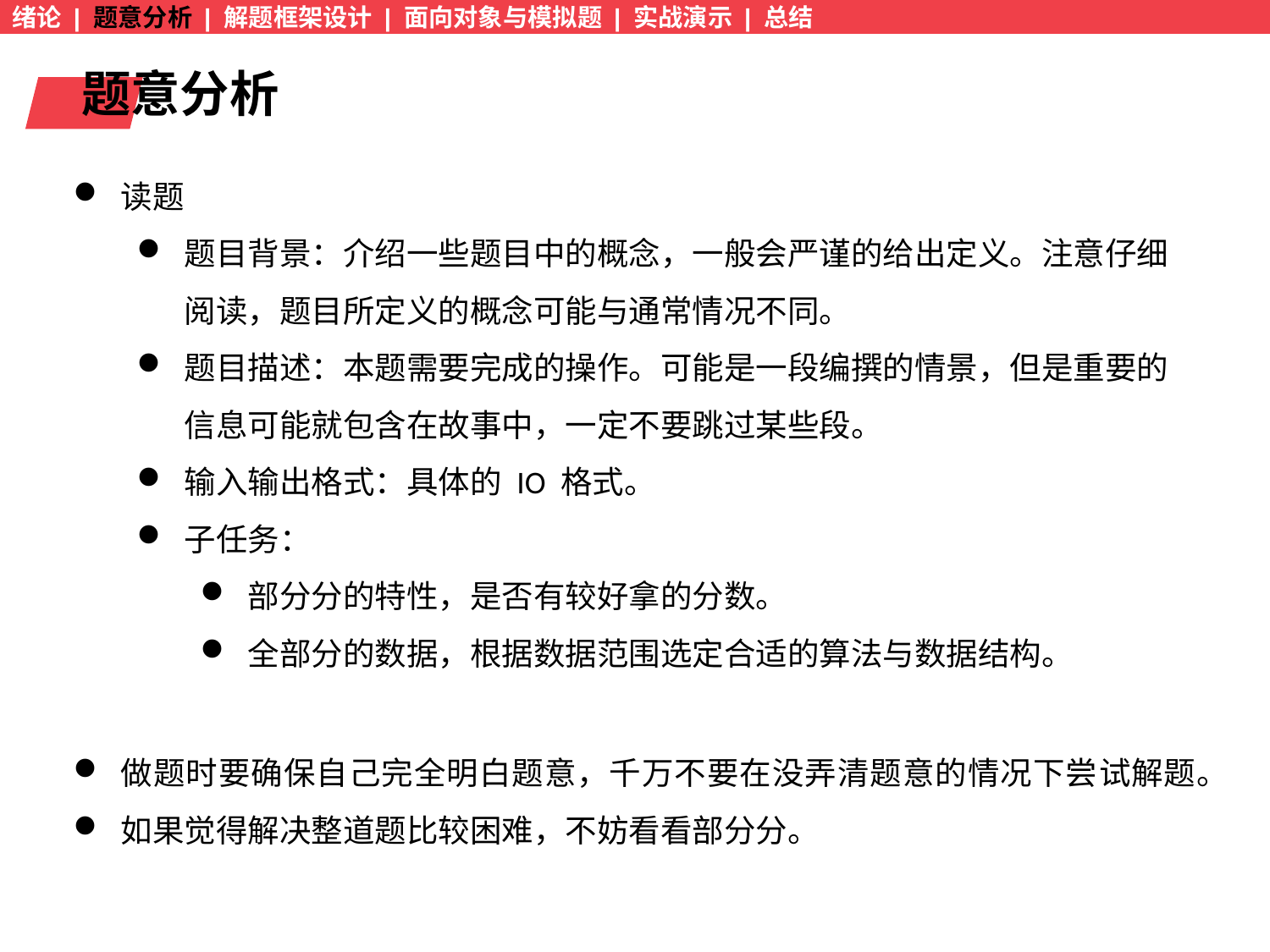

绪论 | 题意分析 | 解题框架设计 | 面向对象与模拟题 | 实战演示 | 总结
题意分析

读题
题目背景：介绍一些题目中的概念，一般会严谨的给出定义。注意仔细阅读，题目所定义的概念可能与通常情况不同。
题目描述：本题需要完成的操作。可能是一段编撰的情景，但是重要的信息可能就包含在故事中，一定不要跳过某些段。
输入输出格式：具体的 IO 格式。
子任务：
部分分的特性，是否有较好拿的分数。
全部分的数据，根据数据范围选定合适的算法与数据结构。

做题时要确保自己完全明白题意，千万不要在没弄清题意的情况下尝试解题。
如果觉得解决整道题比较困难，不妨看看部分分。

5